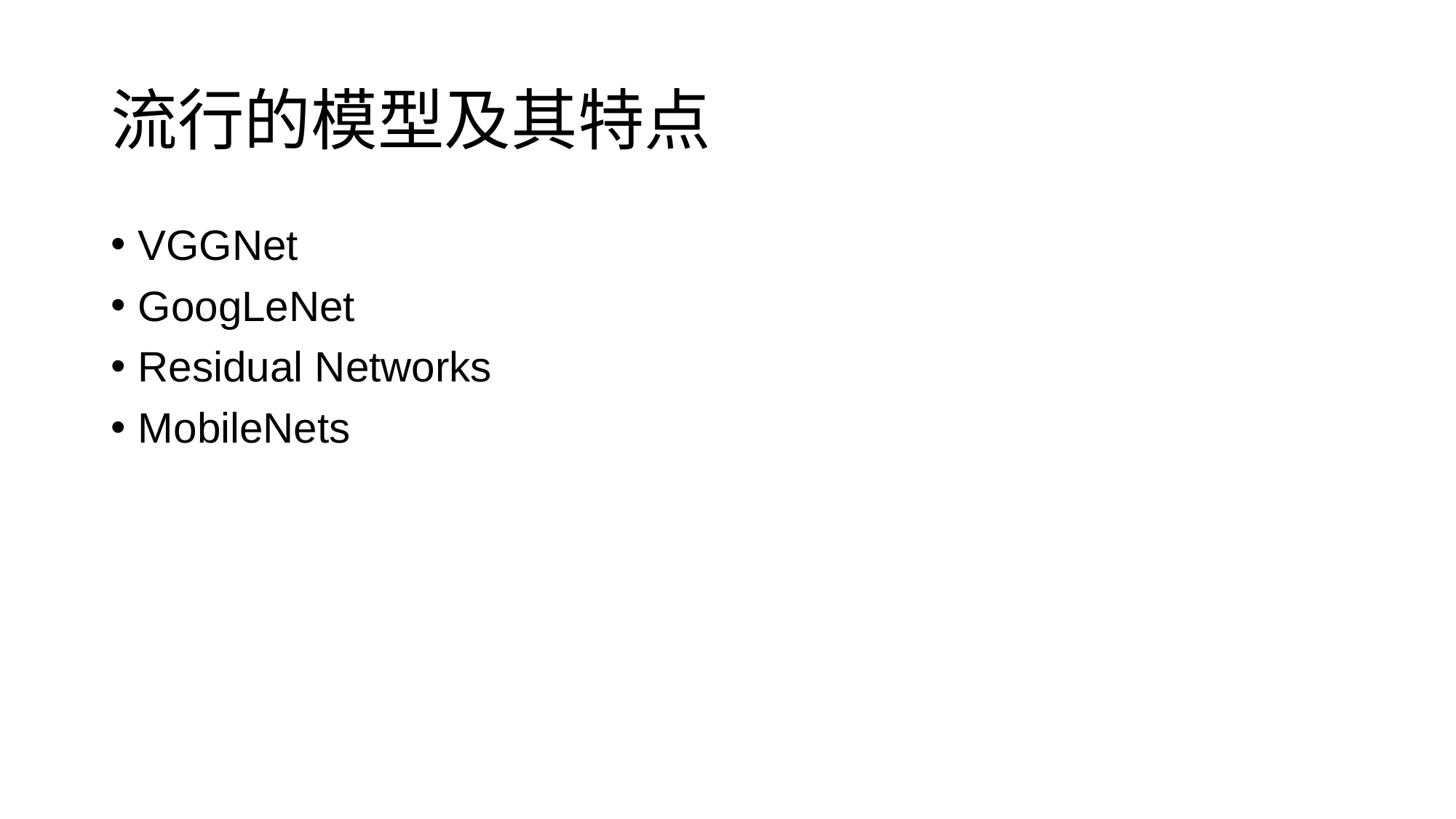

# 流行的模型及其特点
VGGNet
GoogLeNet
Residual Networks
MobileNets